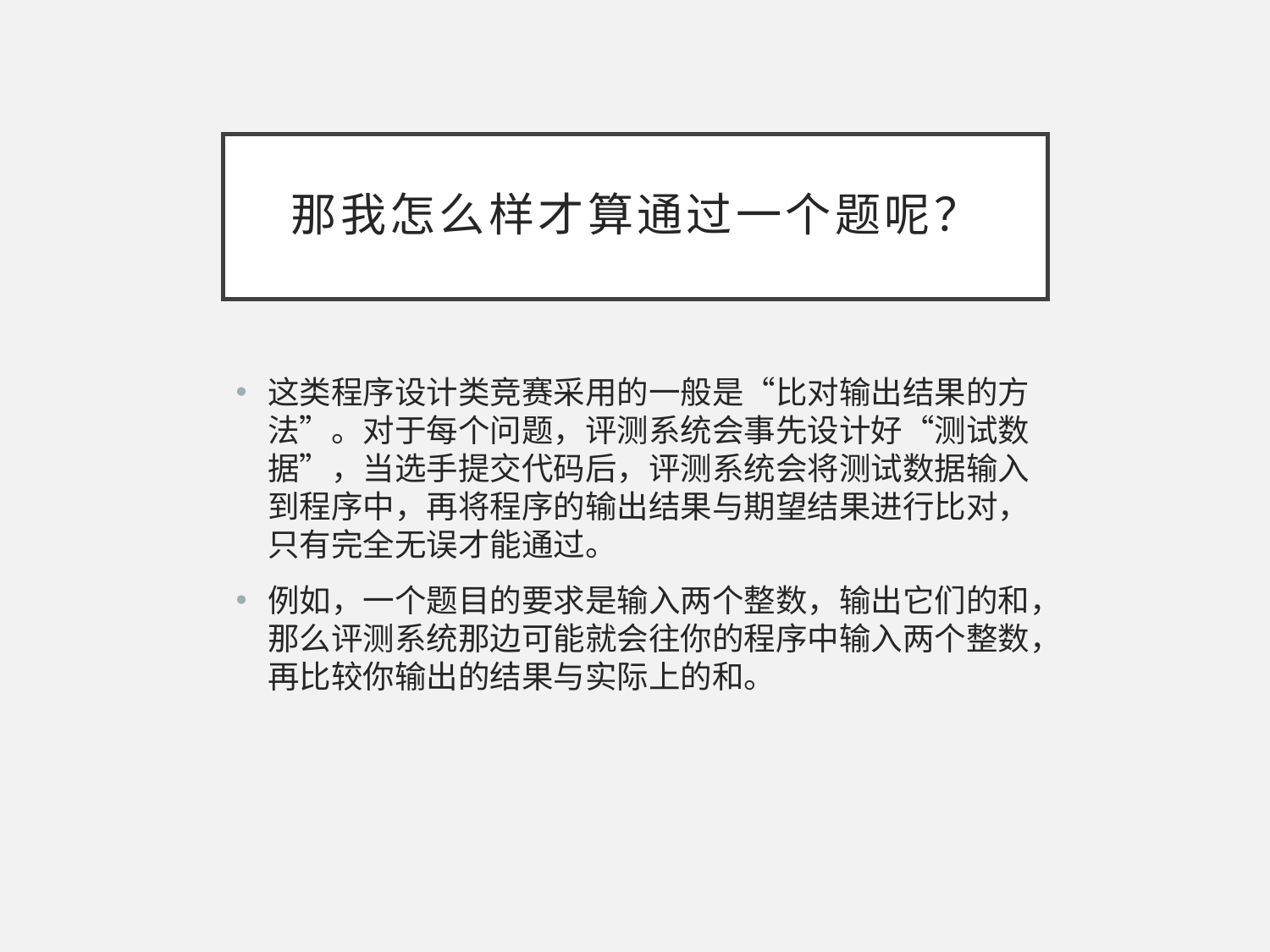

# 那我怎么样才算通过一个题呢？
这类程序设计类竞赛采用的一般是“比对输出结果的方法”。对于每个问题，评测系统会事先设计好“测试数据”，当选手提交代码后，评测系统会将测试数据输入到程序中，再将程序的输出结果与期望结果进行比对，只有完全无误才能通过。
例如，一个题目的要求是输入两个整数，输出它们的和，那么评测系统那边可能就会往你的程序中输入两个整数，再比较你输出的结果与实际上的和。